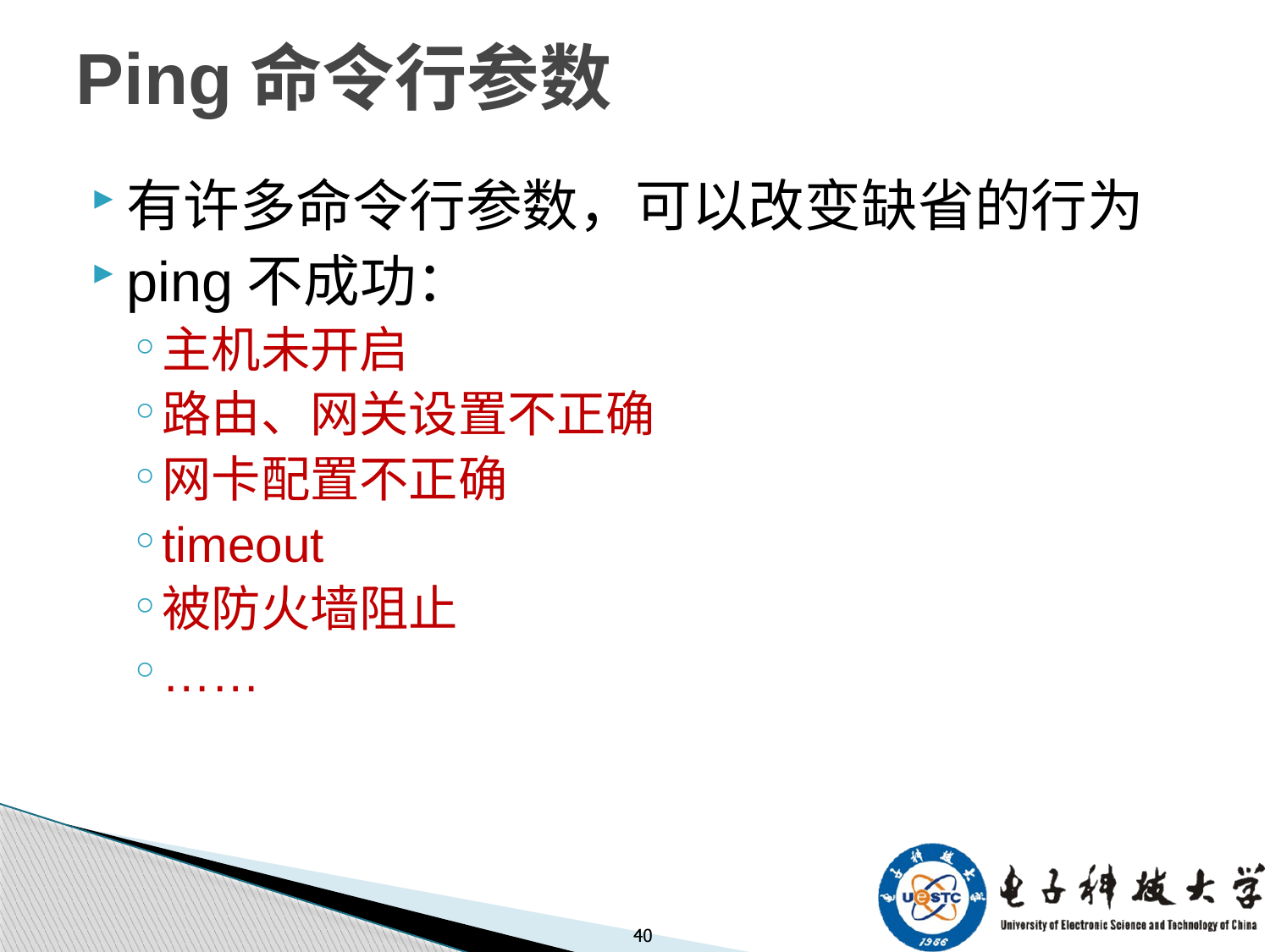

# Ping命令行参数
有许多命令行参数，可以改变缺省的行为
ping不成功：
主机未开启
路由、网关设置不正确
网卡配置不正确
timeout
被防火墙阻止
……
40